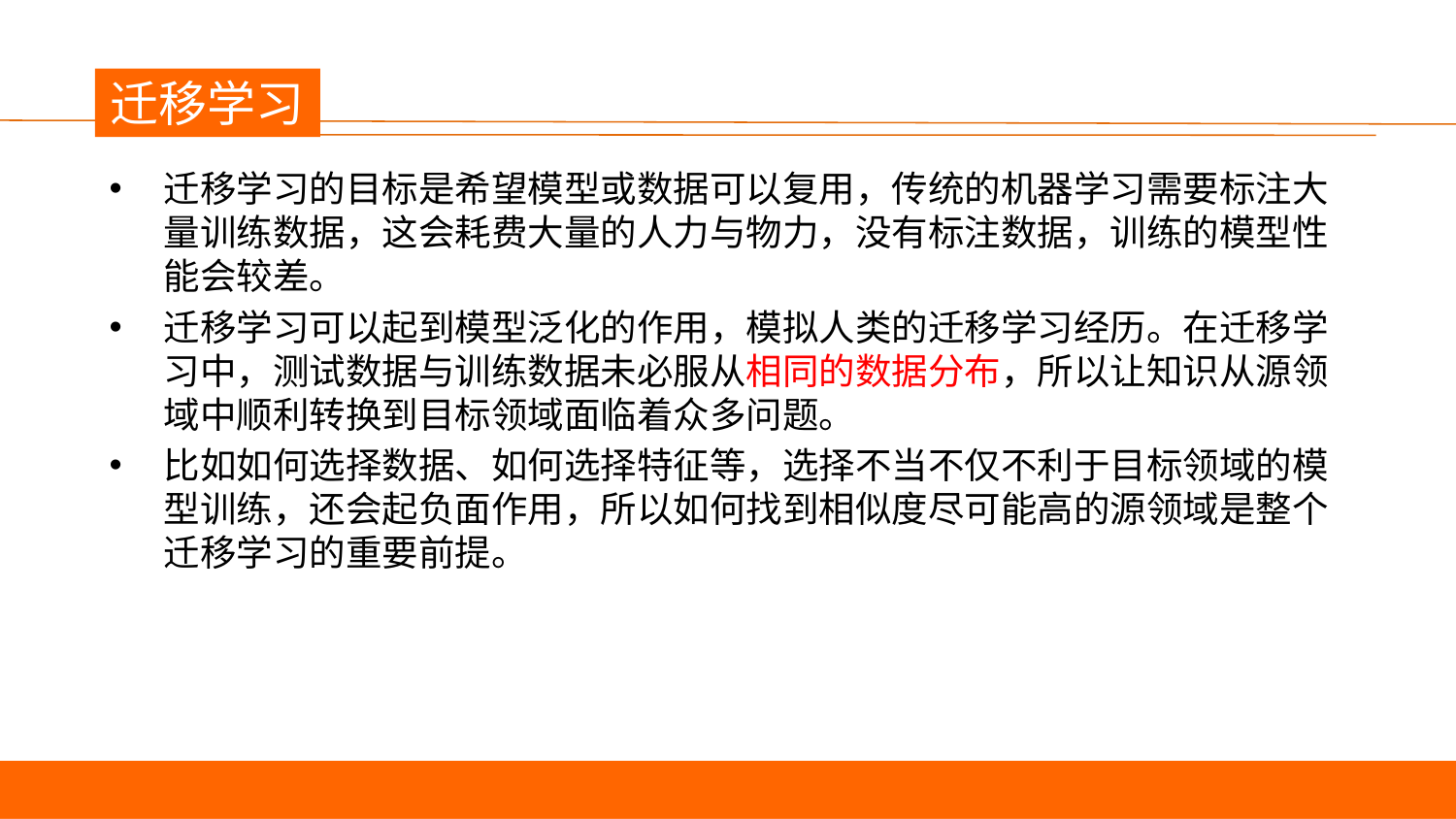

议程
迁移学习

迁移学习的目标是希望模型或数据可以复用，传统的机器学习需要标注大量训练数据，这会耗费大量的人力与物力，没有标注数据，训练的模型性能会较差。
迁移学习可以起到模型泛化的作用，模拟人类的迁移学习经历。在迁移学习中，测试数据与训练数据未必服从相同的数据分布，所以让知识从源领域中顺利转换到目标领域面临着众多问题。
比如如何选择数据、如何选择特征等，选择不当不仅不利于目标领域的模型训练，还会起负面作用，所以如何找到相似度尽可能高的源领域是整个迁移学习的重要前提。